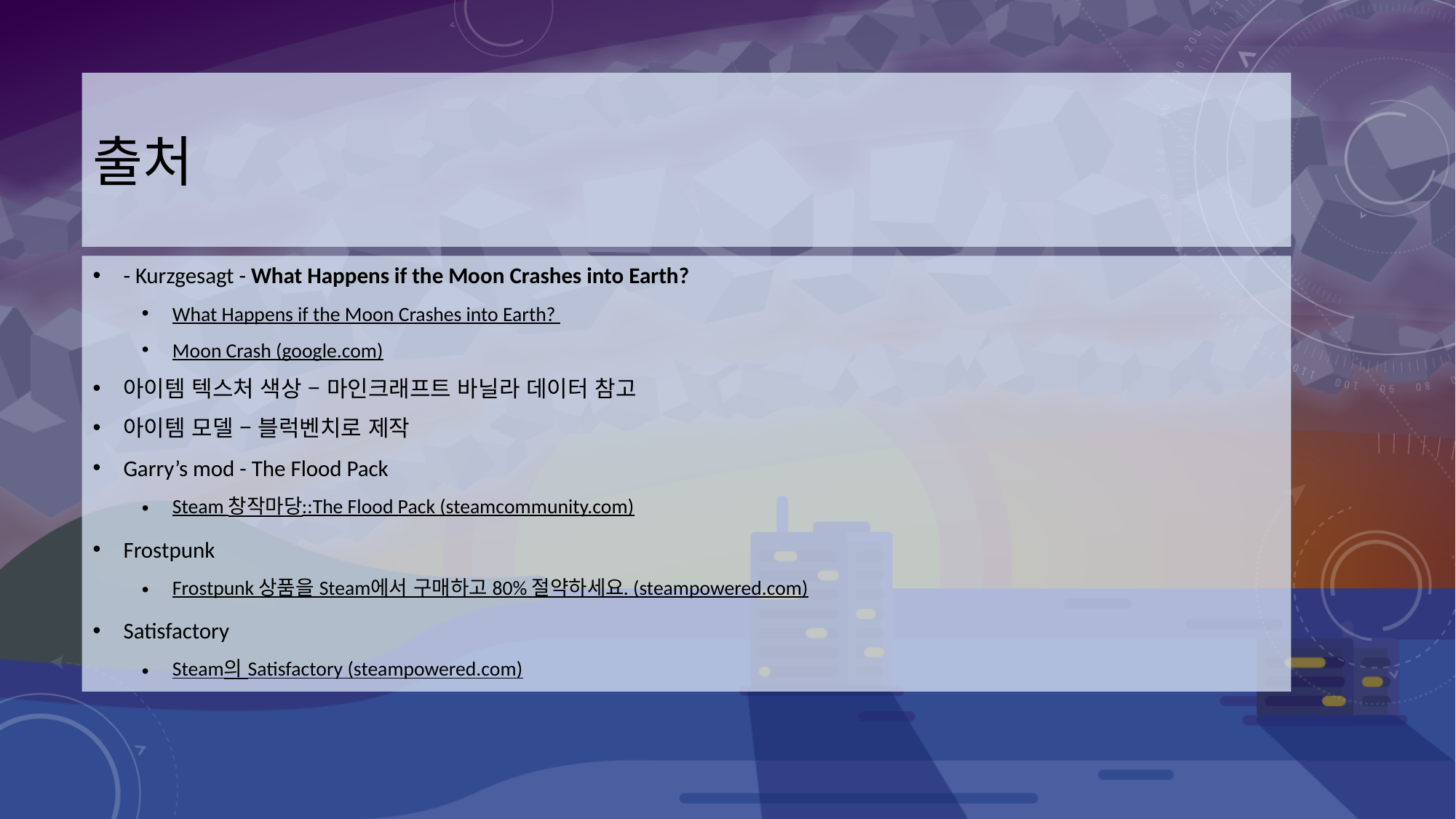

# 출처
- Kurzgesagt - What Happens if the Moon Crashes into Earth?
What Happens if the Moon Crashes into Earth?
Moon Crash (google.com)
아이템 텍스처 색상 – 마인크래프트 바닐라 데이터 참고
아이템 모델 – 블럭벤치로 제작
Garry’s mod - The Flood Pack
Steam 창작마당::The Flood Pack (steamcommunity.com)
Frostpunk
Frostpunk 상품을 Steam에서 구매하고 80% 절약하세요. (steampowered.com)
Satisfactory
Steam의 Satisfactory (steampowered.com)